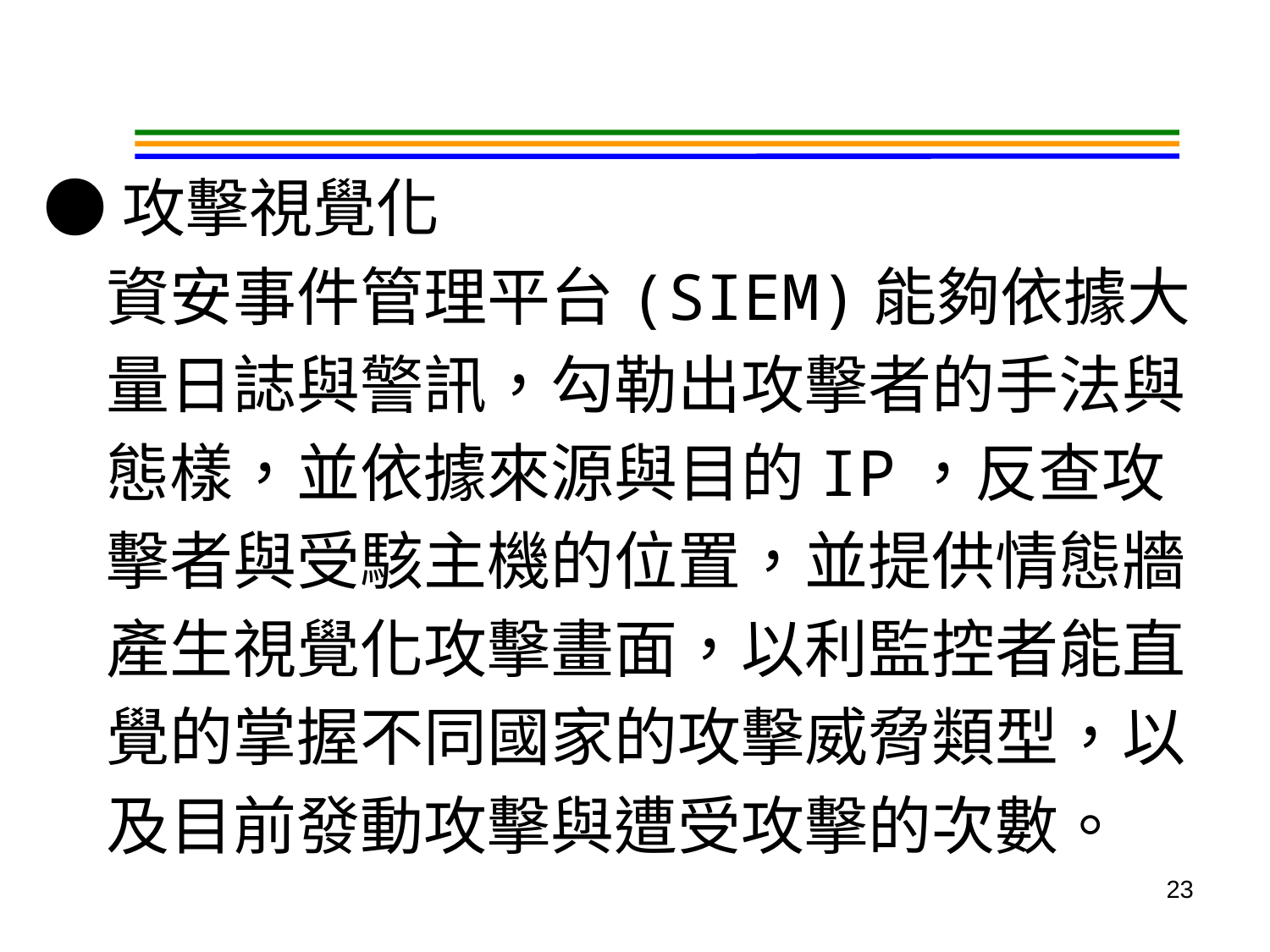

●攻擊視覺化
資安事件管理平台(SIEM)能夠依據大量日誌與警訊，勾勒出攻擊者的手法與態樣，並依據來源與目的IP，反查攻擊者與受駭主機的位置，並提供情態牆產生視覺化攻擊畫面，以利監控者能直覺的掌握不同國家的攻擊威脅類型，以及目前發動攻擊與遭受攻擊的次數。

23